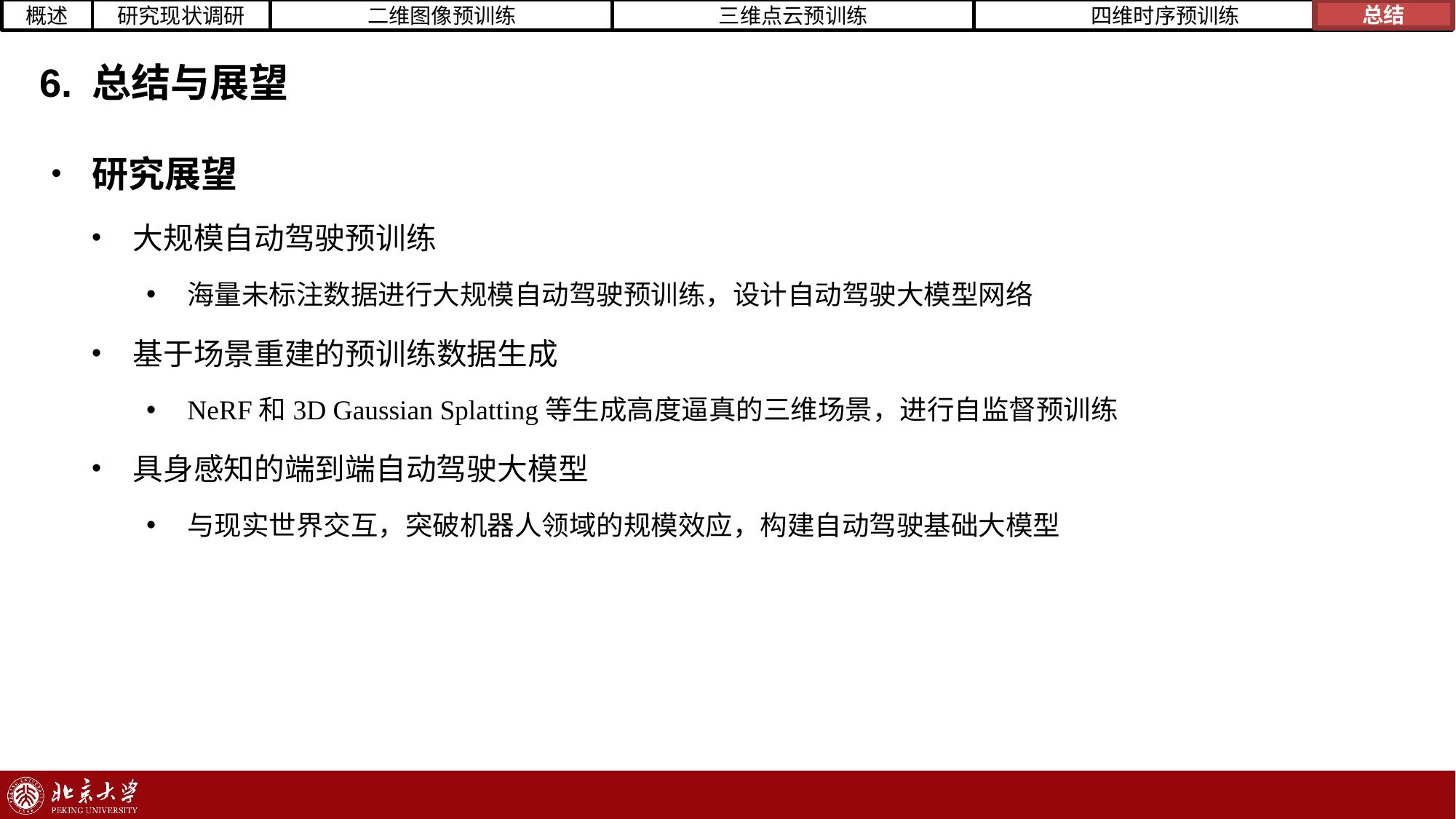

总结
# 6. 总结与展望
研究展望
大规模自动驾驶预训练
海量未标注数据进行大规模自动驾驶预训练，设计自动驾驶大模型网络
基于场景重建的预训练数据生成
NeRF和3D Gaussian Splatting等生成高度逼真的三维场景，进行自监督预训练
具身感知的端到端自动驾驶大模型
与现实世界交互，突破机器人领域的规模效应，构建自动驾驶基础大模型